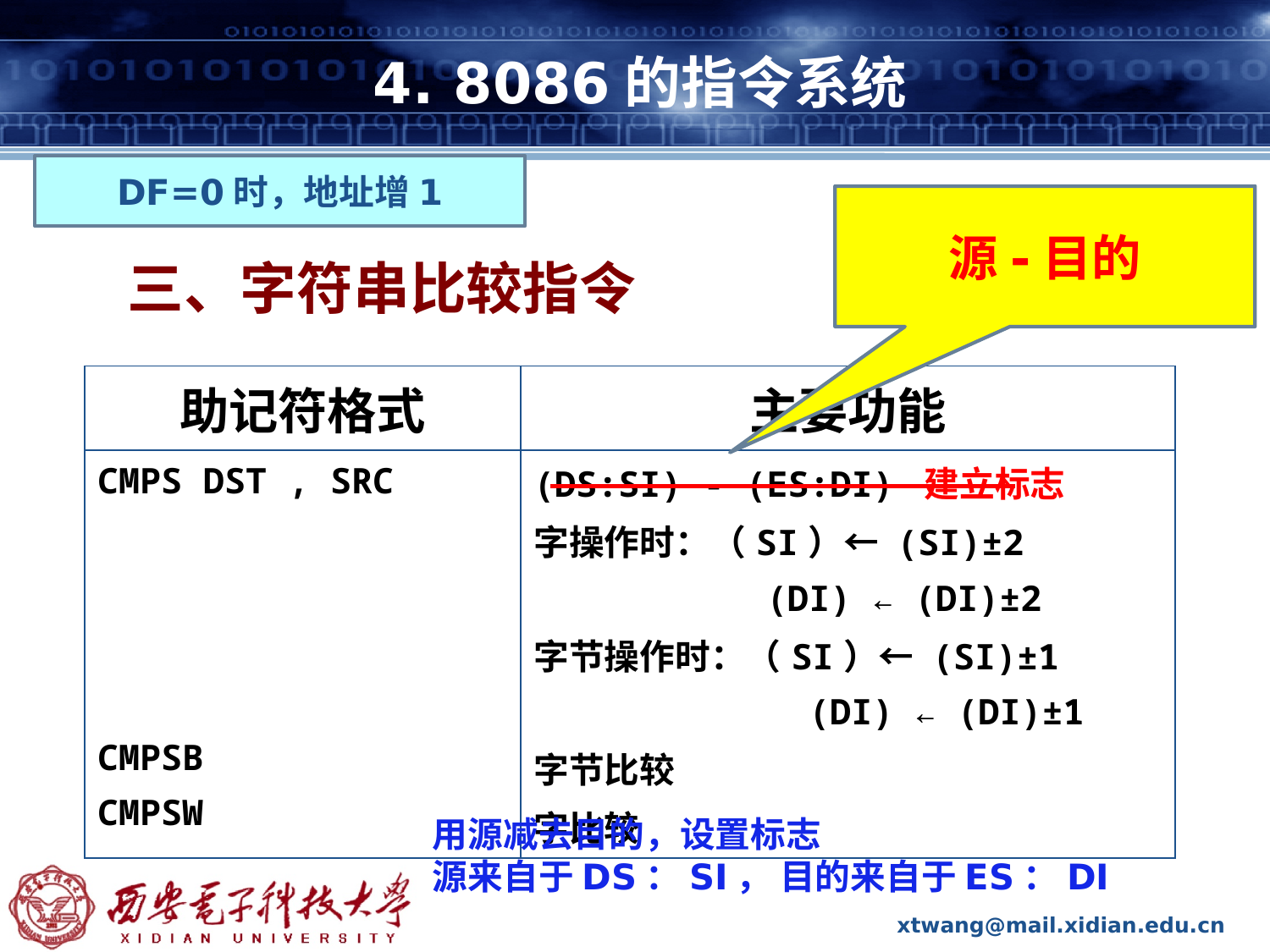

# 4. 8086的指令系统
DF=0时，地址增1
源-目的
三、字符串比较指令
| 助记符格式 | 主要功能 |
| --- | --- |
| CMPS DST , SRC CMPSB CMPSW | (DS:SI) - (ES:DI) 建立标志 字操作时：（SI）← (SI)±2 (DI) ← (DI)±2 字节操作时：（SI）← (SI)±1 (DI) ← (DI)±1 字节比较 字比较 |
用源减去目的，设置标志
源来自于DS：SI， 目的来自于ES：DI